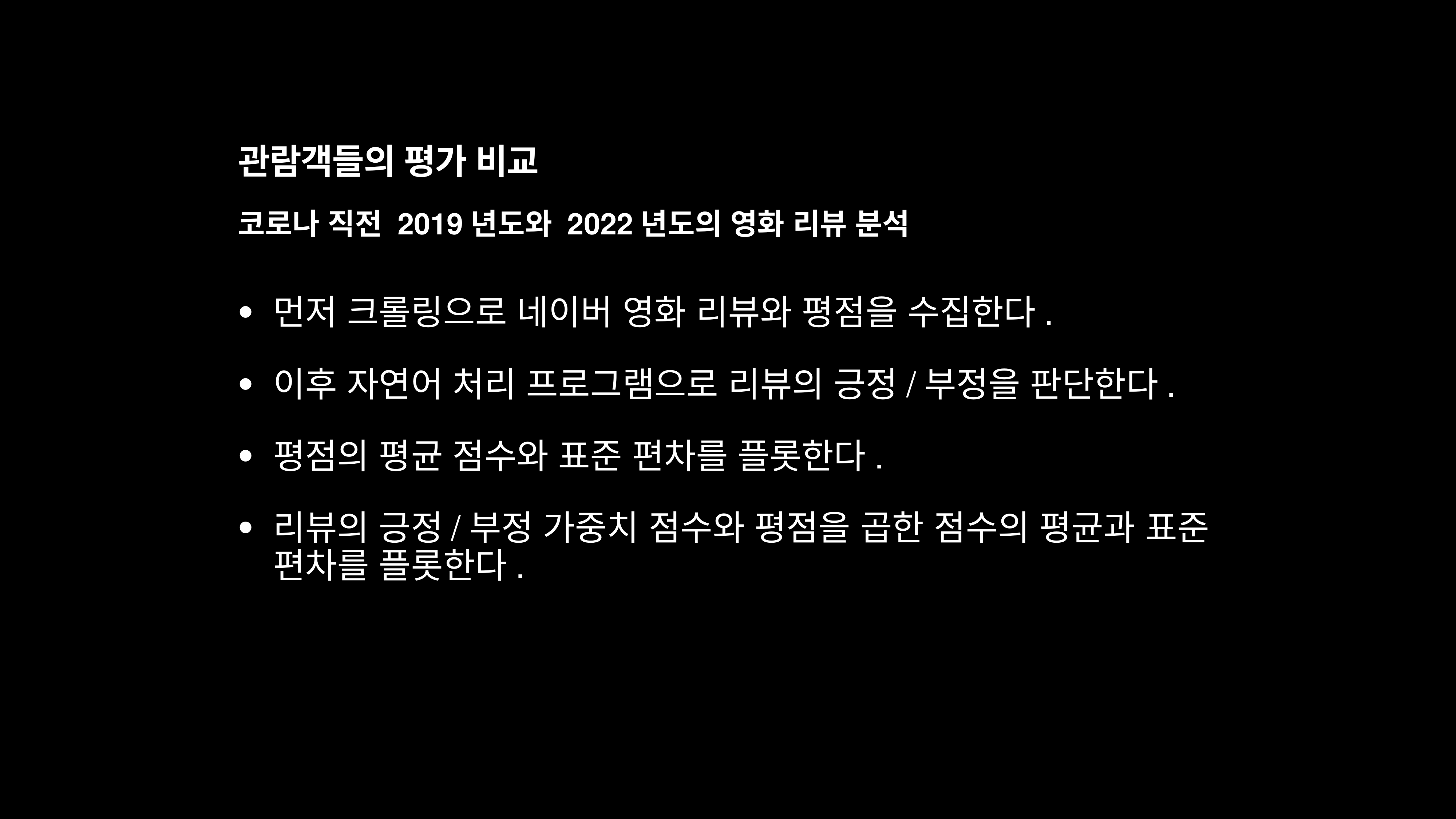

# 관람객들의 평가 비교
코로나 직전 2019년도와 2022년도의 영화 리뷰 분석
먼저 크롤링으로 네이버 영화 리뷰와 평점을 수집한다.
이후 자연어 처리 프로그램으로 리뷰의 긍정/부정을 판단한다.
평점의 평균 점수와 표준 편차를 플롯한다.
리뷰의 긍정/부정 가중치 점수와 평점을 곱한 점수의 평균과 표준 편차를 플롯한다.